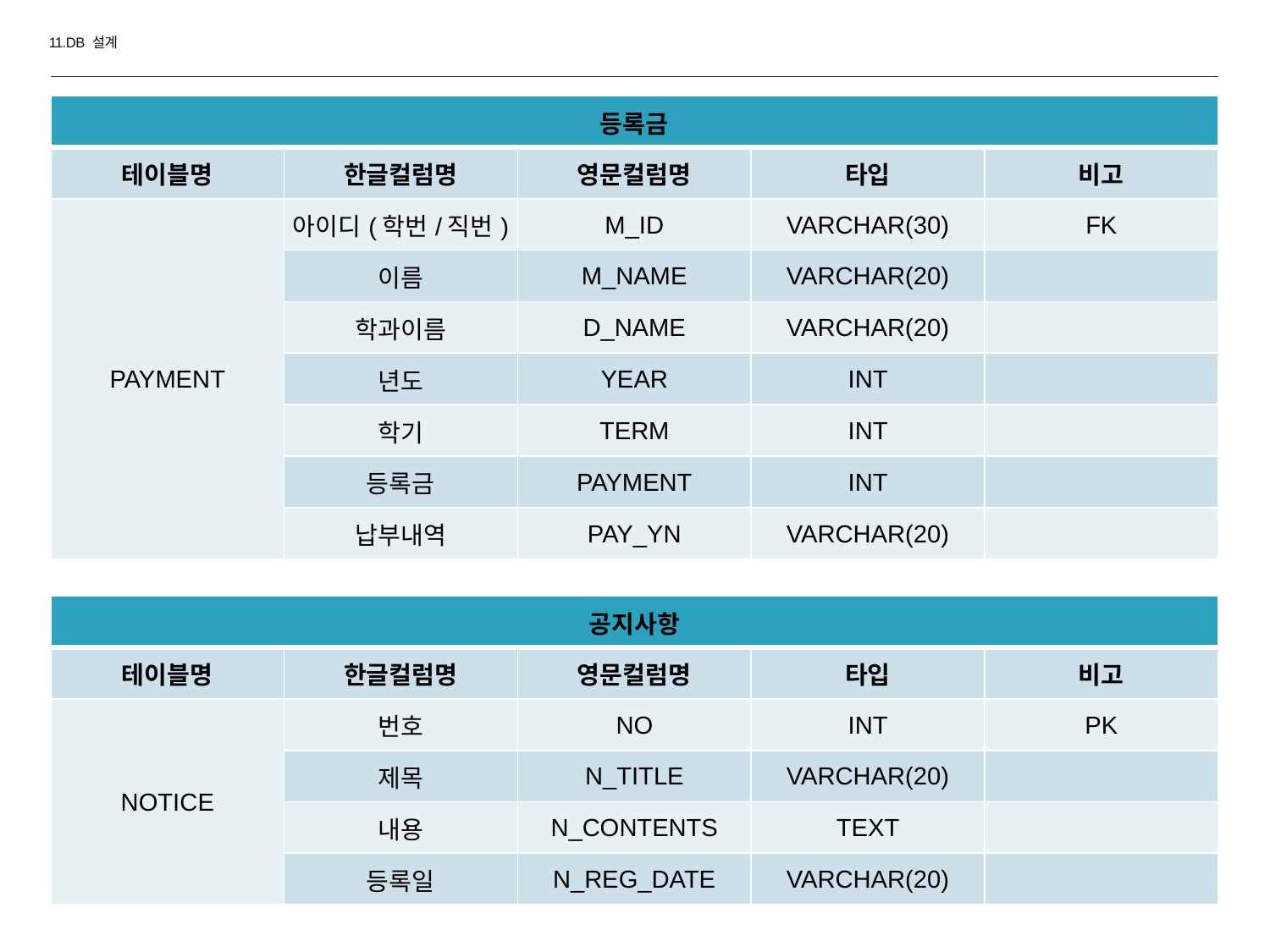

11.DB 설계
| 등록금 |  |  |  |  |
| --- | --- | --- | --- | --- |
| 테이블명 | 한글컬럼명 | 영문컬럼명 | 타입 | 비고 |
| PAYMENT | 아이디(학번/직번) | M\_ID | VARCHAR(30) | FK |
|  | 이름 | M\_NAME | VARCHAR(20) |  |
|  | 학과이름 | D\_NAME | VARCHAR(20) |  |
|  | 년도 | YEAR | INT |  |
|  | 학기 | TERM | INT |  |
|  | 등록금 | PAYMENT | INT |  |
|  | 납부내역 | PAY\_YN | VARCHAR(20) |  |
| 공지사항 |  |  |  |  |
| --- | --- | --- | --- | --- |
| 테이블명 | 한글컬럼명 | 영문컬럼명 | 타입 | 비고 |
| NOTICE | 번호 | NO | INT | PK |
|  | 제목 | N\_TITLE | VARCHAR(20) |  |
|  | 내용 | N\_CONTENTS | TEXT |  |
|  | 등록일 | N\_REG\_DATE | VARCHAR(20) |  |